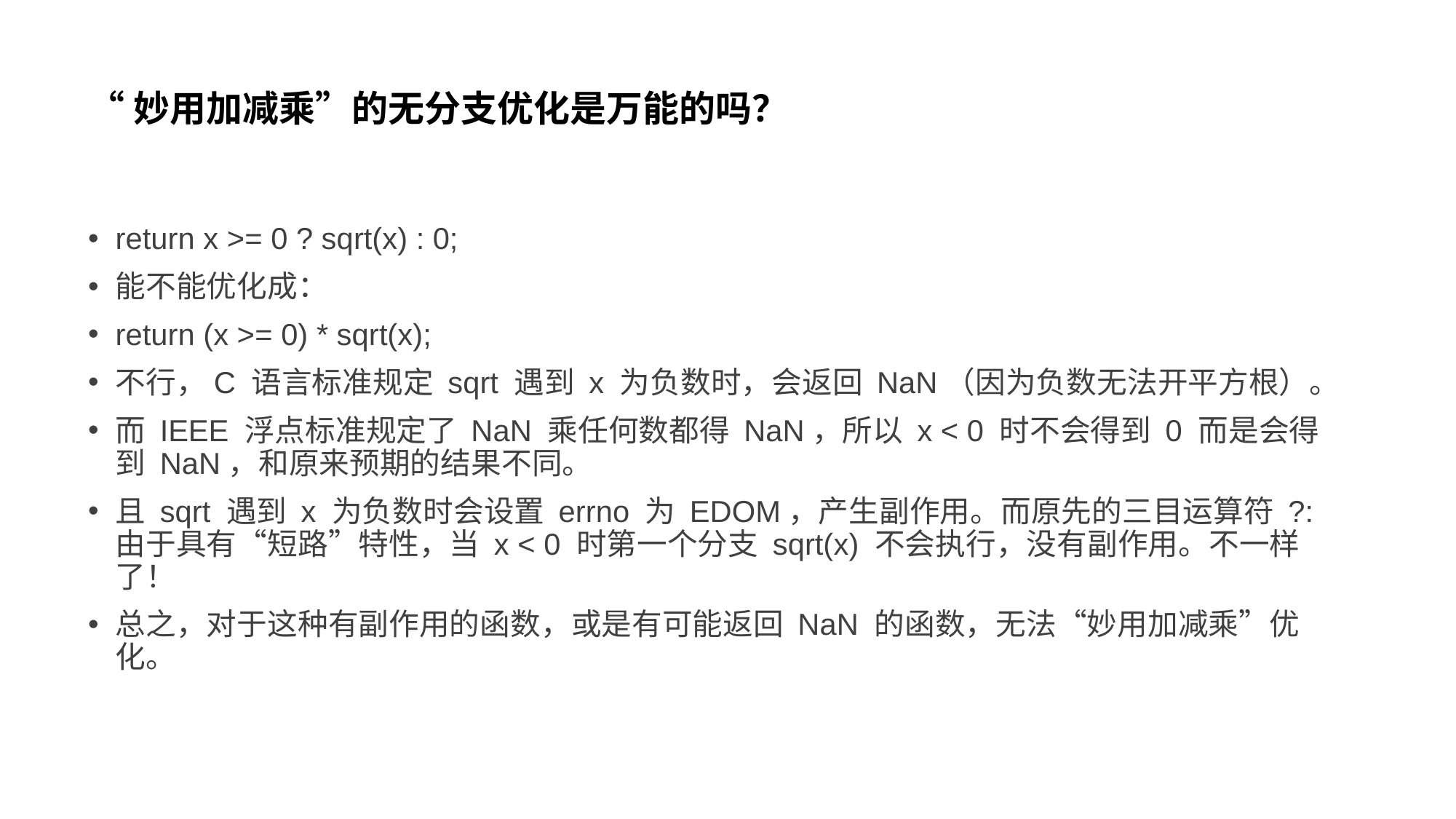

# “妙用加减乘”的无分支优化是万能的吗？
return x >= 0 ? sqrt(x) : 0;
能不能优化成：
return (x >= 0) * sqrt(x);
不行，C 语言标准规定 sqrt 遇到 x 为负数时，会返回 NaN（因为负数无法开平方根）。
而 IEEE 浮点标准规定了 NaN 乘任何数都得 NaN，所以 x < 0 时不会得到 0 而是会得到 NaN，和原来预期的结果不同。
且 sqrt 遇到 x 为负数时会设置 errno 为 EDOM，产生副作用。而原先的三目运算符 ?: 由于具有“短路”特性，当 x < 0 时第一个分支 sqrt(x) 不会执行，没有副作用。不一样了！
总之，对于这种有副作用的函数，或是有可能返回 NaN 的函数，无法“妙用加减乘”优化。